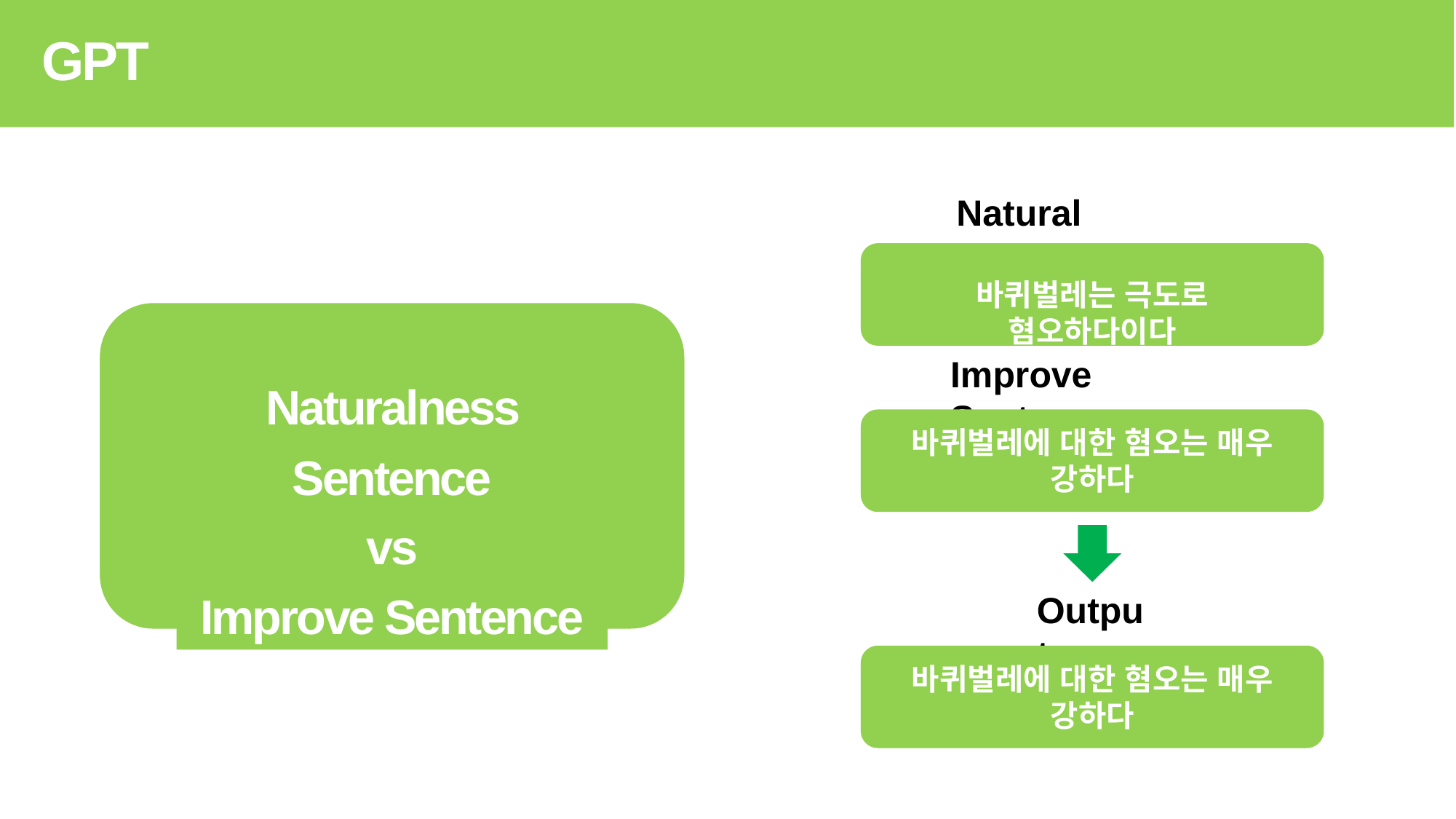

GPT
Natural Sentence

바퀴벌레는 극도로 혐오하다이다
Improve Sentence

바퀴벌레에 대한 혐오는 매우 강하다

Output

바퀴벌레에 대한 혐오는 매우 강하다

Naturalness Sentence
vs
Improve Sentence